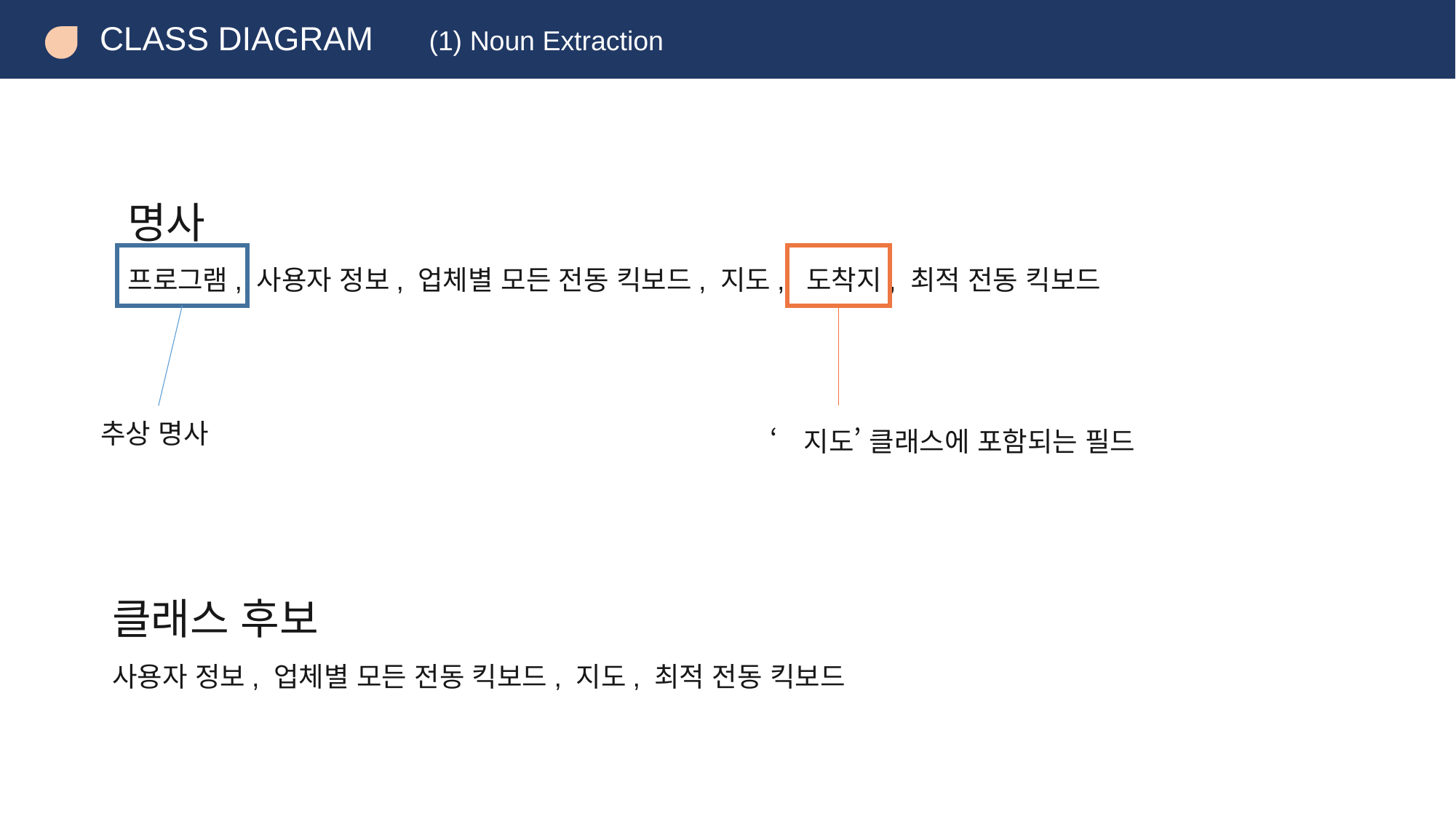

CLASS DIAGRAM      (1) Noun Extraction

명사
프로그램, 사용자 정보, 업체별 모든 전동 킥보드, 지도,  도착지, 최적 전동 킥보드

추상 명사
‘지도’ 클래스에 포함되는 필드
클래스 후보
사용자 정보, 업체별 모든 전동 킥보드, 지도, 최적 전동 킥보드